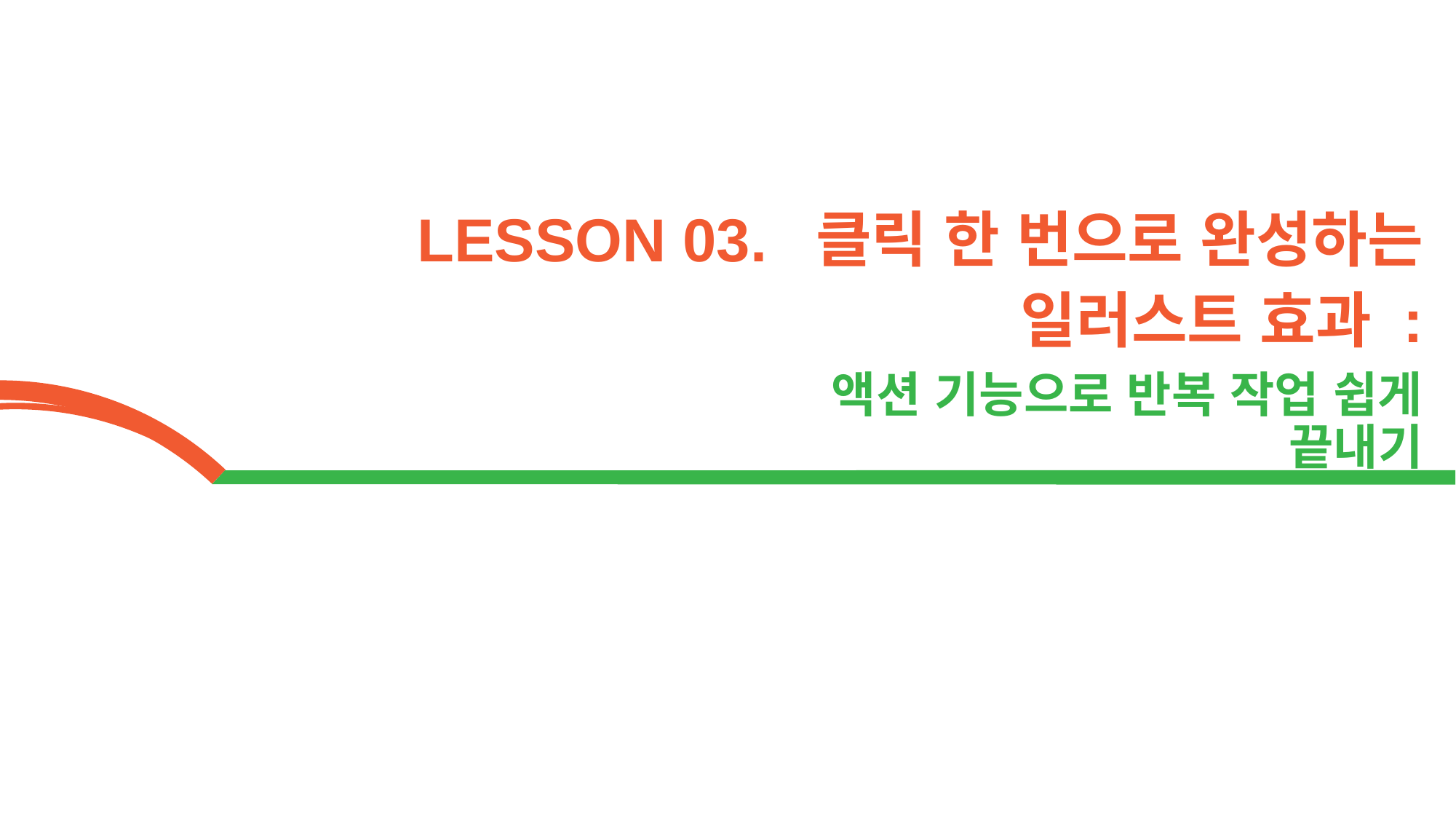

LESSON 03.  클릭 한 번으로 완성하는
일러스트 효과 :
                          액션 기능으로 반복 작업 쉽게 끝내기